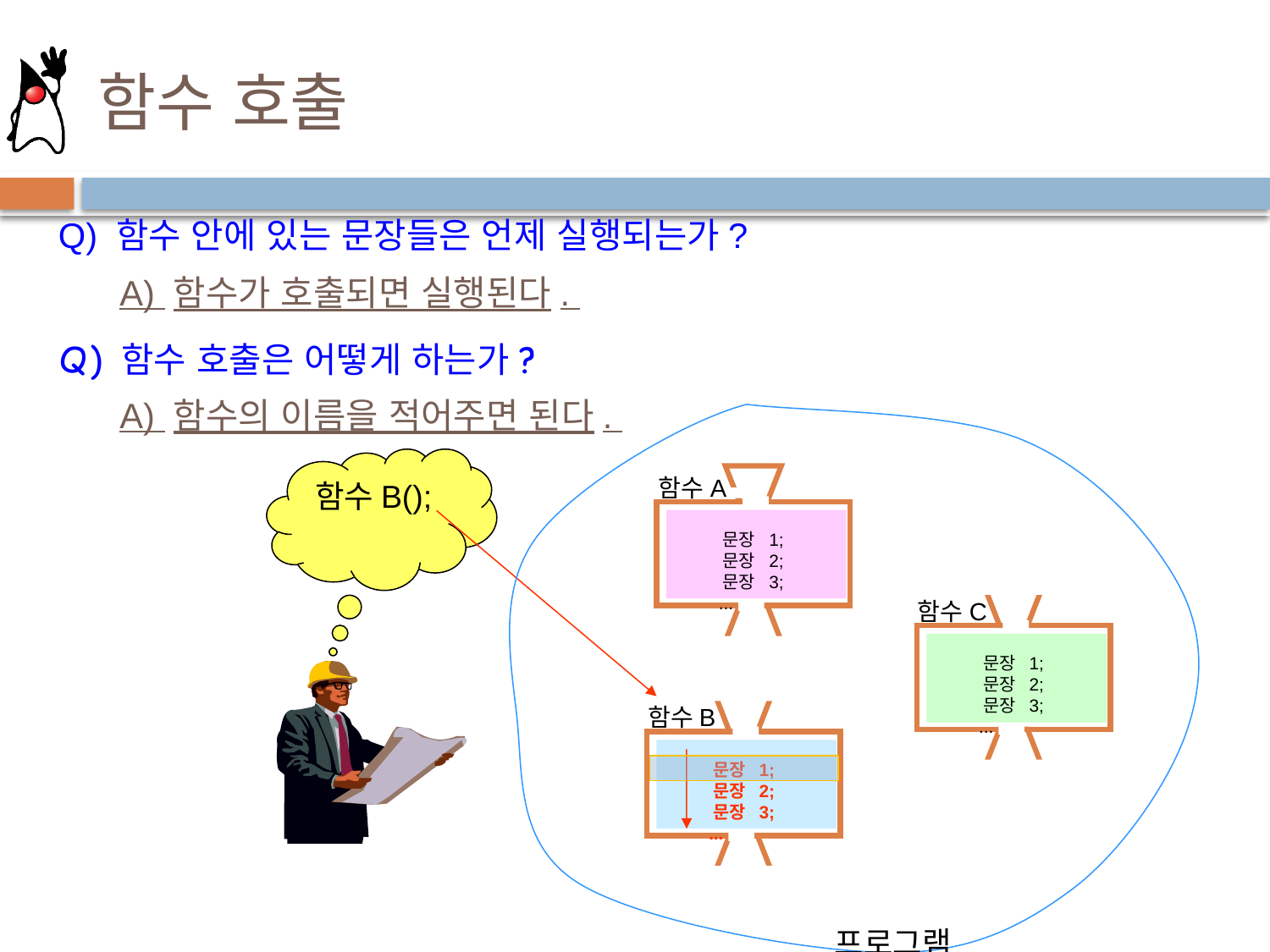

# 함수 호출
Q) 함수 안에 있는 문장들은 언제 실행되는가?
A) 함수가 호출되면 실행된다.
Q) 함수 호출은 어떻게 하는가?
A) 함수의 이름을 적어주면 된다.

함수B();
함수A

  문장  1;
  문장  2;
  문장  3;
  ...

함수C

  문장  1;
  문장  2;
  문장  3;
  ...

함수B

  문장  1;
  문장  2;
  문장  3;
  ...

프로그램